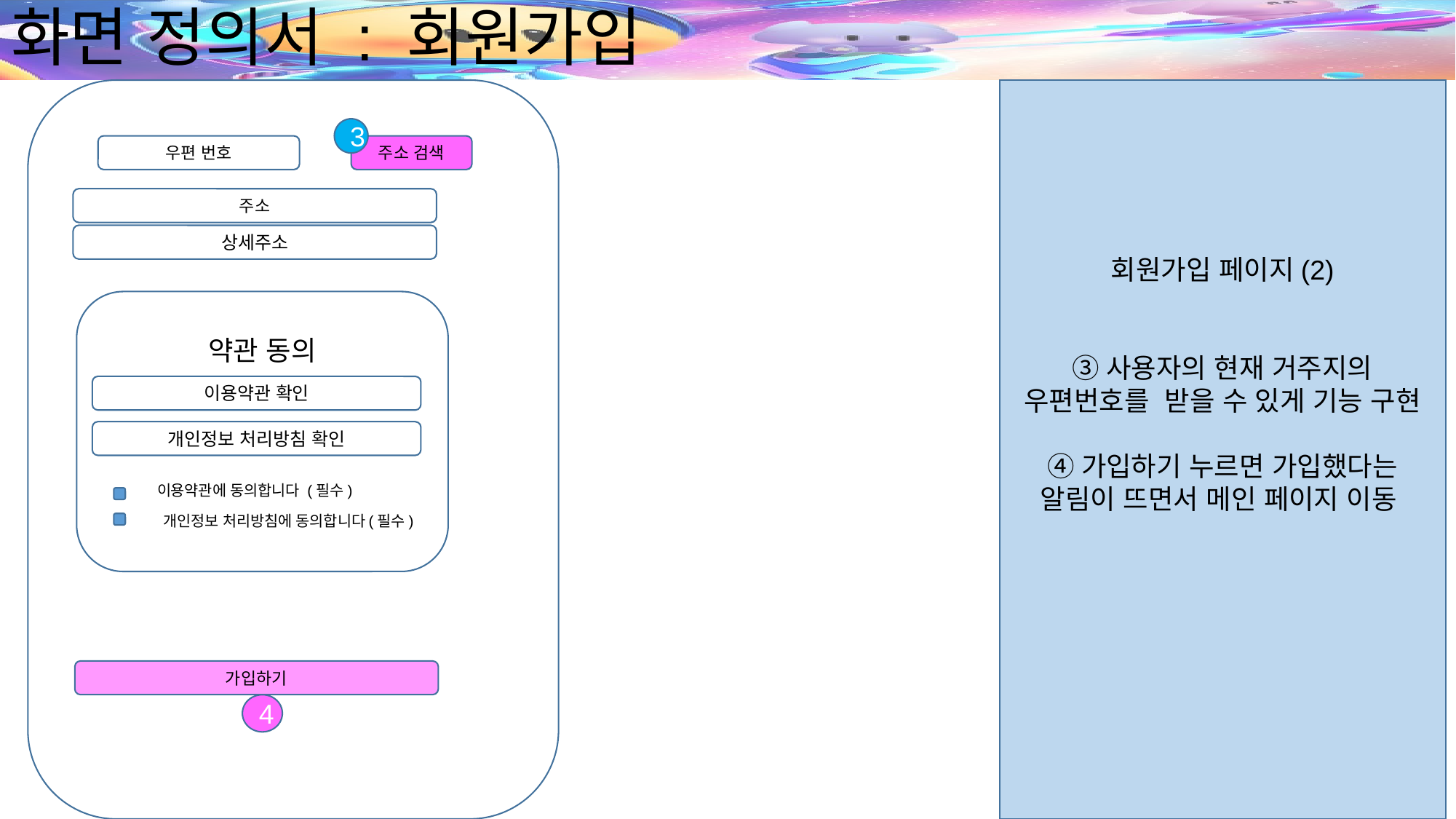

# 화면 정의서 : 회원가입

회원가입 페이지(2)

③사용자의 현재 거주지의 우편번호를  받을 수 있게 기능 구현

④가입하기 누르면 가입했다는 알림이 뜨면서 메인 페이지 이동

3
우편 번호
주소 검색
주소
상세주소
약관 동의

이용약관 확인
개인정보 처리방침 확인
이용약관에 동의합니다 (필수)

개인정보 처리방침에 동의합니다(필수)

가입하기
4